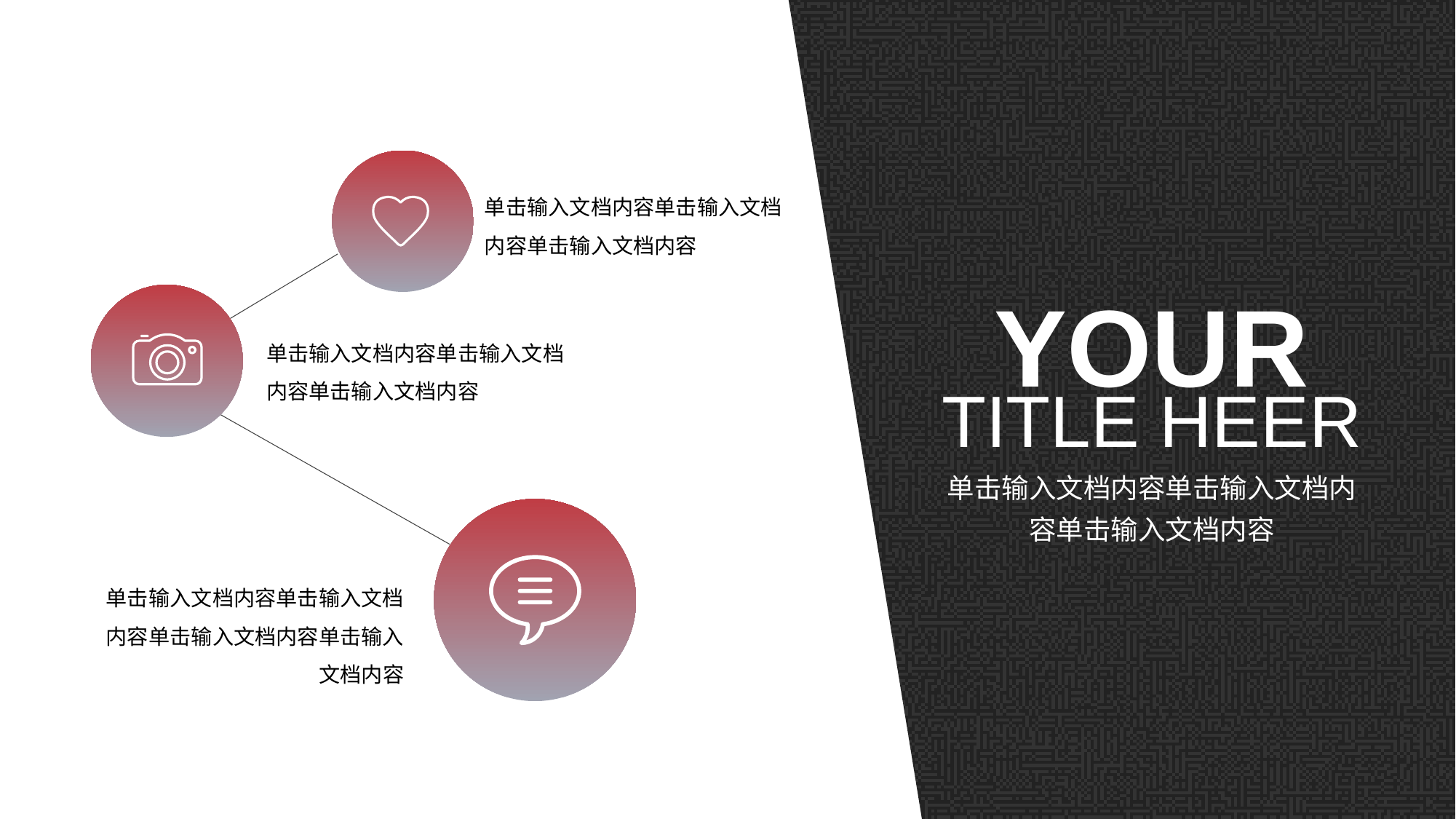

单击输入文档内容单击输入文档内容单击输入文档内容
YOUR
TITLE HEER
单击输入文档内容单击输入文档内容单击输入文档内容

单击输入文档内容单击输入文档内容单击输入文档内容

单击输入文档内容单击输入文档内容单击输入文档内容单击输入文档内容